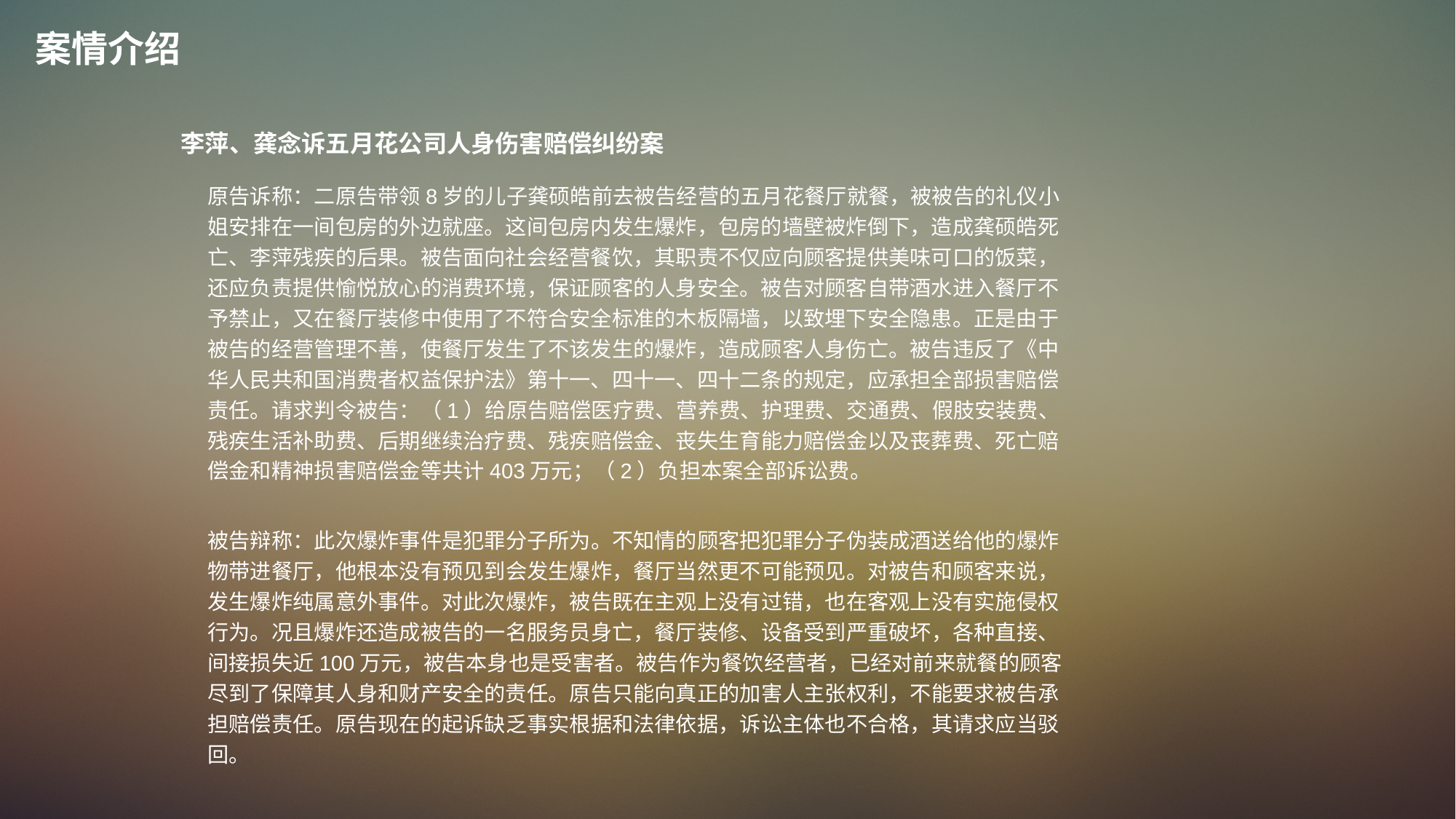

案情介绍
李萍、龚念诉五月花公司人身伤害赔偿纠纷案
原告诉称：二原告带领8岁的儿子龚硕皓前去被告经营的五月花餐厅就餐，被被告的礼仪小姐安排在一间包房的外边就座。这间包房内发生爆炸，包房的墙壁被炸倒下，造成龚硕皓死亡、李萍残疾的后果。被告面向社会经营餐饮，其职责不仅应向顾客提供美味可口的饭菜，还应负责提供愉悦放心的消费环境，保证顾客的人身安全。被告对顾客自带酒水进入餐厅不予禁止，又在餐厅装修中使用了不符合安全标准的木板隔墙，以致埋下安全隐患。正是由于被告的经营管理不善，使餐厅发生了不该发生的爆炸，造成顾客人身伤亡。被告违反了《中华人民共和国消费者权益保护法》第十一、四十一、四十二条的规定，应承担全部损害赔偿责任。请求判令被告：（1）给原告赔偿医疗费、营养费、护理费、交通费、假肢安装费、残疾生活补助费、后期继续治疗费、残疾赔偿金、丧失生育能力赔偿金以及丧葬费、死亡赔偿金和精神损害赔偿金等共计403万元；（2）负担本案全部诉讼费。

被告辩称：此次爆炸事件是犯罪分子所为。不知情的顾客把犯罪分子伪装成酒送给他的爆炸物带进餐厅，他根本没有预见到会发生爆炸，餐厅当然更不可能预见。对被告和顾客来说，发生爆炸纯属意外事件。对此次爆炸，被告既在主观上没有过错，也在客观上没有实施侵权行为。况且爆炸还造成被告的一名服务员身亡，餐厅装修、设备受到严重破坏，各种直接、间接损失近100万元，被告本身也是受害者。被告作为餐饮经营者，已经对前来就餐的顾客尽到了保障其人身和财产安全的责任。原告只能向真正的加害人主张权利，不能要求被告承担赔偿责任。原告现在的起诉缺乏事实根据和法律依据，诉讼主体也不合格，其请求应当驳回。